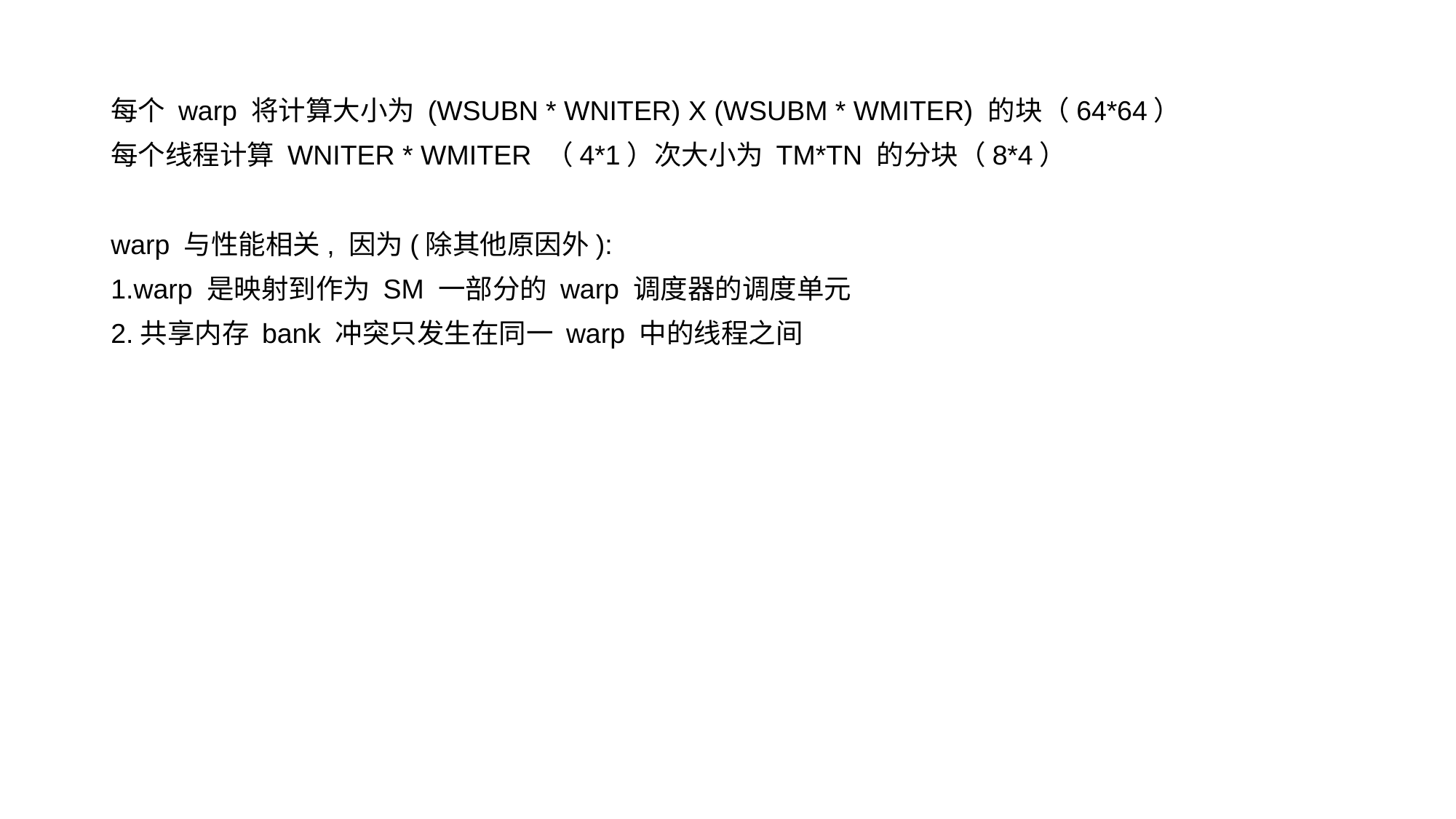

每个 warp 将计算大小为 (WSUBN * WNITER) X (WSUBM * WMITER) 的块（64*64）
每个线程计算 WNITER * WMITER （4*1）次大小为 TM*TN 的分块（8*4）

warp 与性能相关, 因为(除其他原因外):
1.warp 是映射到作为 SM 一部分的 warp 调度器的调度单元
2.共享内存 bank 冲突只发生在同一 warp 中的线程之间